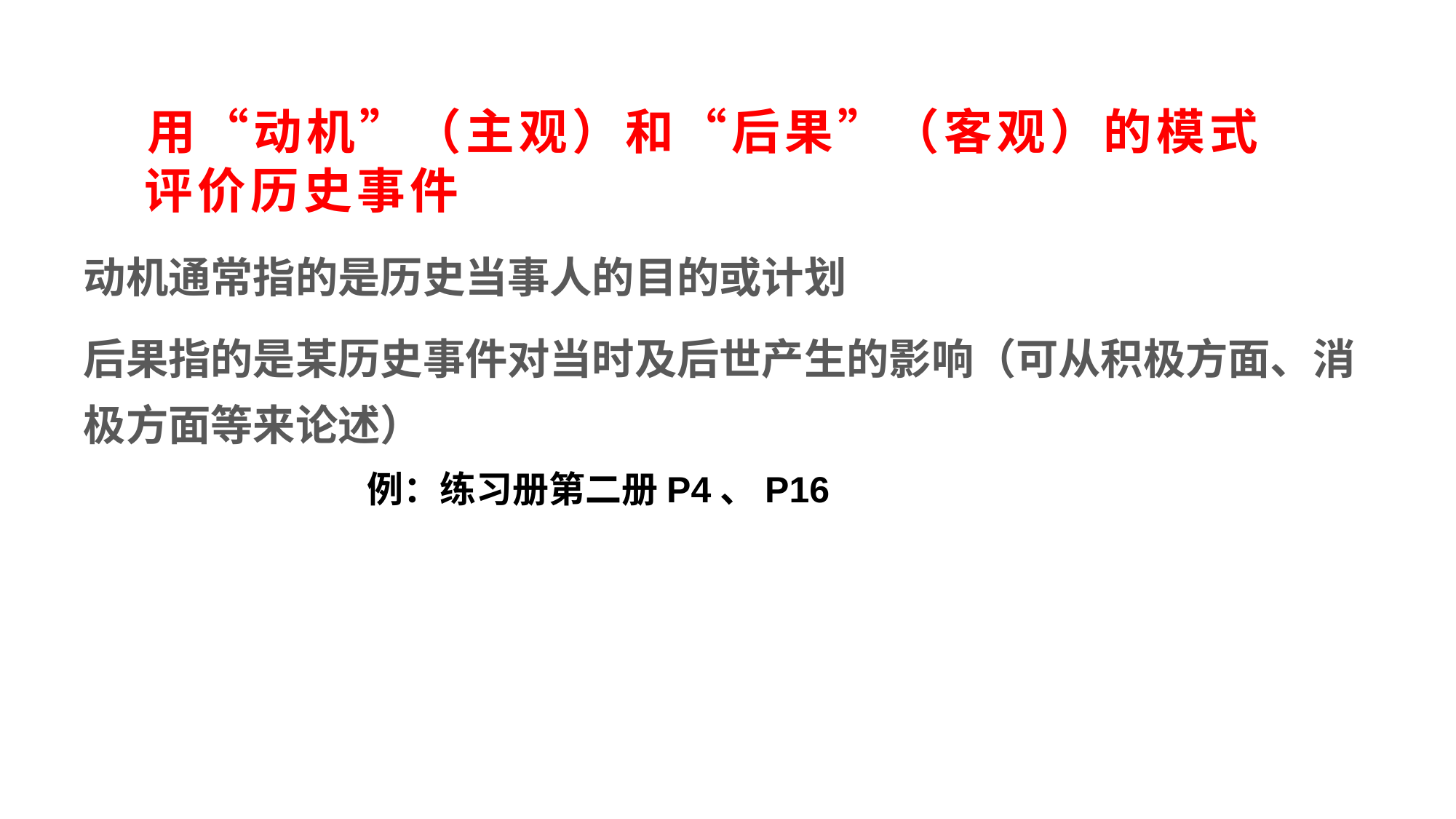

# 用“动机”（主观）和“后果”（客观）的模式评价历史事件
动机通常指的是历史当事人的目的或计划
后果指的是某历史事件对当时及后世产生的影响（可从积极方面、消极方面等来论述）
例：练习册第二册P4、P16